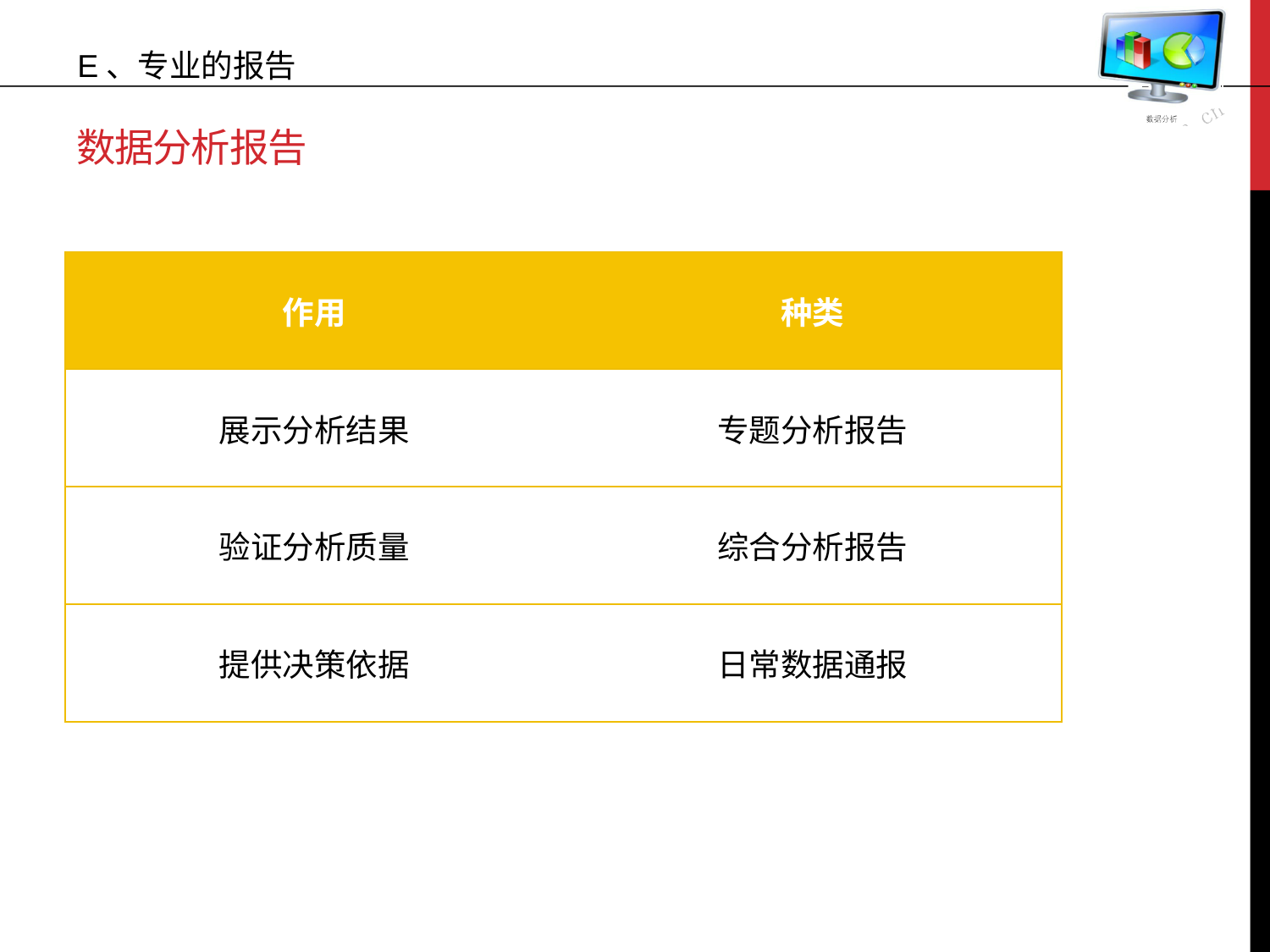

E、专业的报告
# 数据分析报告
| 作用 | 种类 |
| --- | --- |
| 展示分析结果 | 专题分析报告 |
| 验证分析质量 | 综合分析报告 |
| 提供决策依据 | 日常数据通报 |